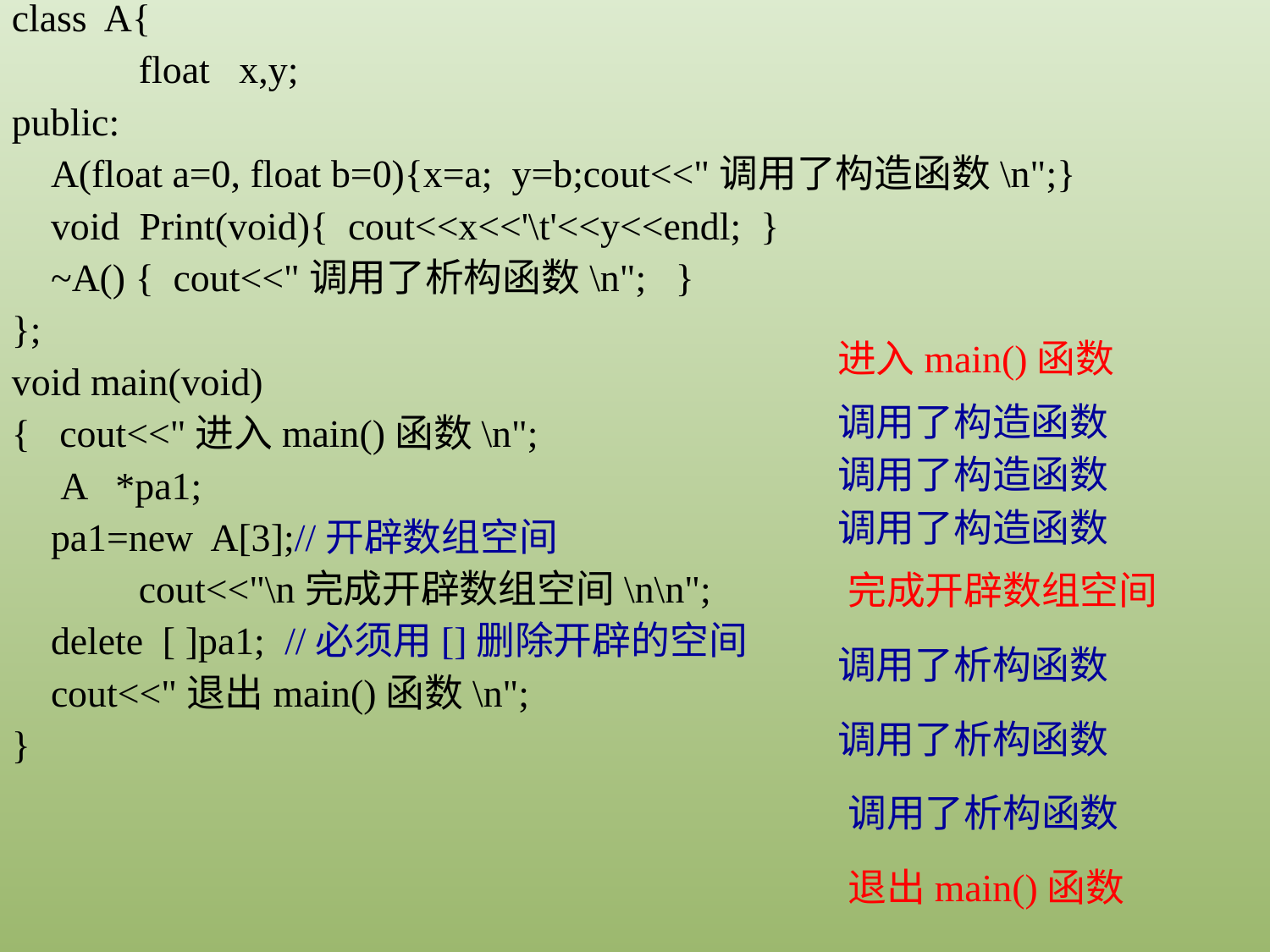

class  A{
	float   x,y;
public:
    A(float a=0, float b=0){x=a;  y=b;cout<<"调用了构造函数\n";}
    void  Print(void){  cout<<x<<'\t'<<y<<endl;  }
    ~A() {  cout<<"调用了析构函数\n";   }
};
void main(void)
{   cout<<"进入main()函数\n";
     A   *pa1;
    pa1=new  A[3];//开辟数组空间
	cout<<"\n完成开辟数组空间\n\n";
    delete  [ ]pa1;  //必须用[]删除开辟的空间
    cout<<"退出main()函数\n";
}
进入main()函数
调用了构造函数
调用了构造函数
调用了构造函数
完成开辟数组空间
调用了析构函数
调用了析构函数
调用了析构函数
退出main()函数
686